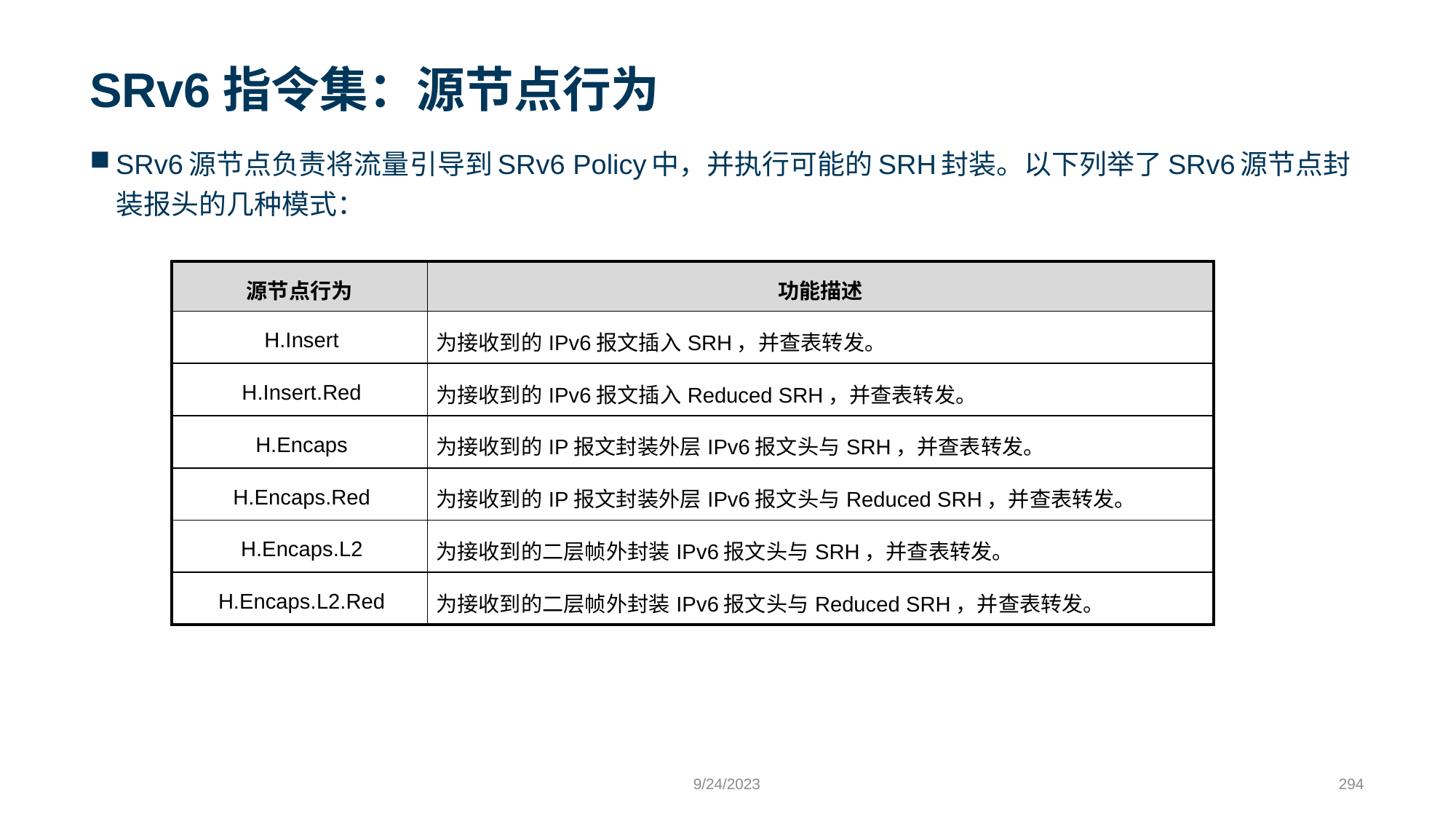

# SRv6指令集：源节点行为
SRv6源节点负责将流量引导到SRv6 Policy中，并执行可能的SRH封装。以下列举了SRv6源节点封装报头的几种模式：

| 源节点行为 | 功能描述 |
| --- | --- |
| H.Insert | 为接收到的IPv6报文插入SRH，并查表转发。 |
| H.Insert.Red | 为接收到的IPv6报文插入Reduced SRH，并查表转发。 |
| H.Encaps | 为接收到的IP报文封装外层IPv6报文头与SRH，并查表转发。 |
| H.Encaps.Red | 为接收到的IP报文封装外层IPv6报文头与Reduced SRH，并查表转发。 |
| H.Encaps.L2 | 为接收到的二层帧外封装IPv6报文头与SRH，并查表转发。 |
| H.Encaps.L2.Red | 为接收到的二层帧外封装IPv6报文头与Reduced SRH，并查表转发。 |

9/24/2023
294